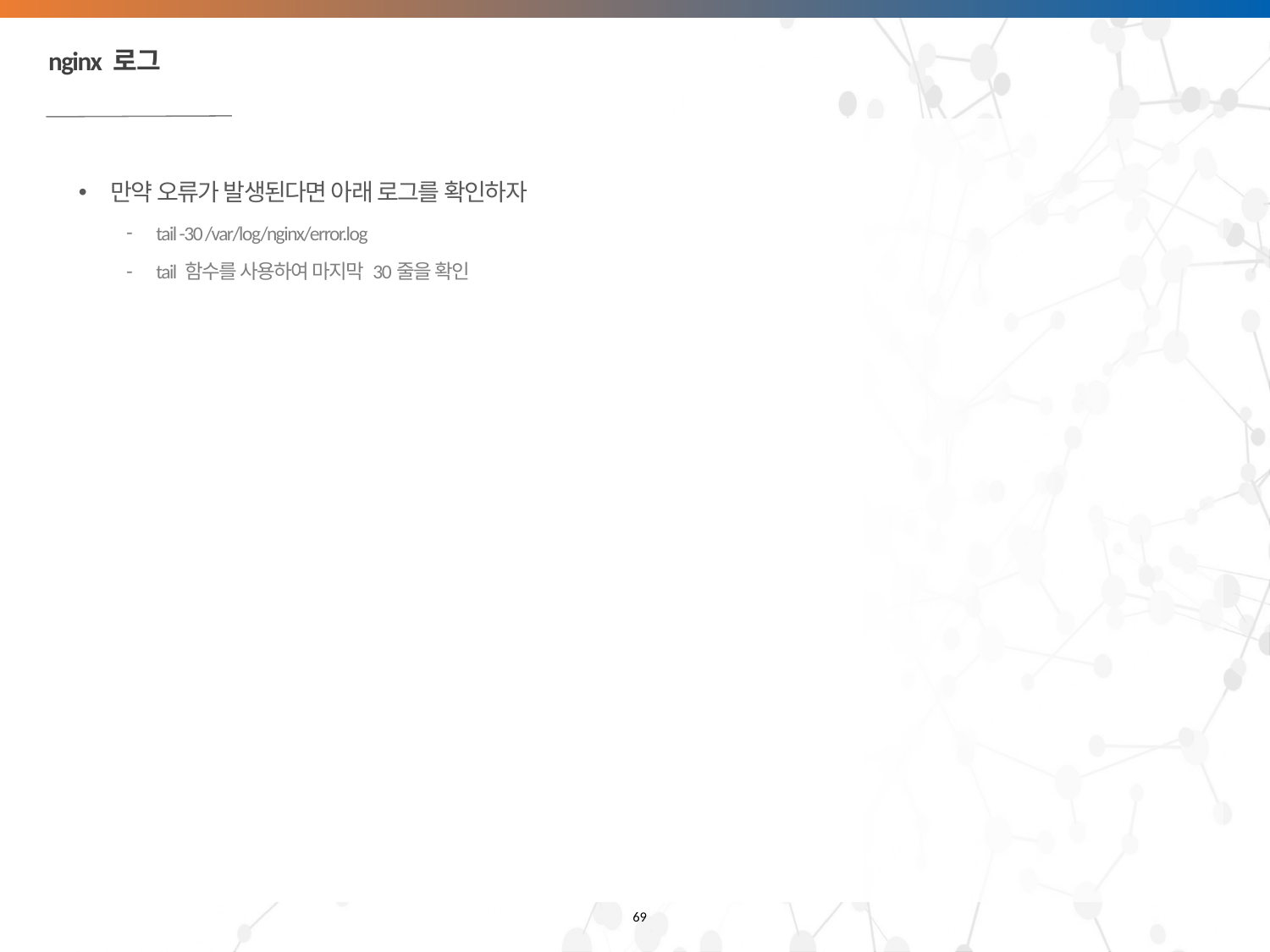

# nginx 로그

만약 오류가 발생된다면 아래 로그를 확인하자
tail -30 /var/log/nginx/error.log
tail 함수를 사용하여 마지막 30줄을 확인
69